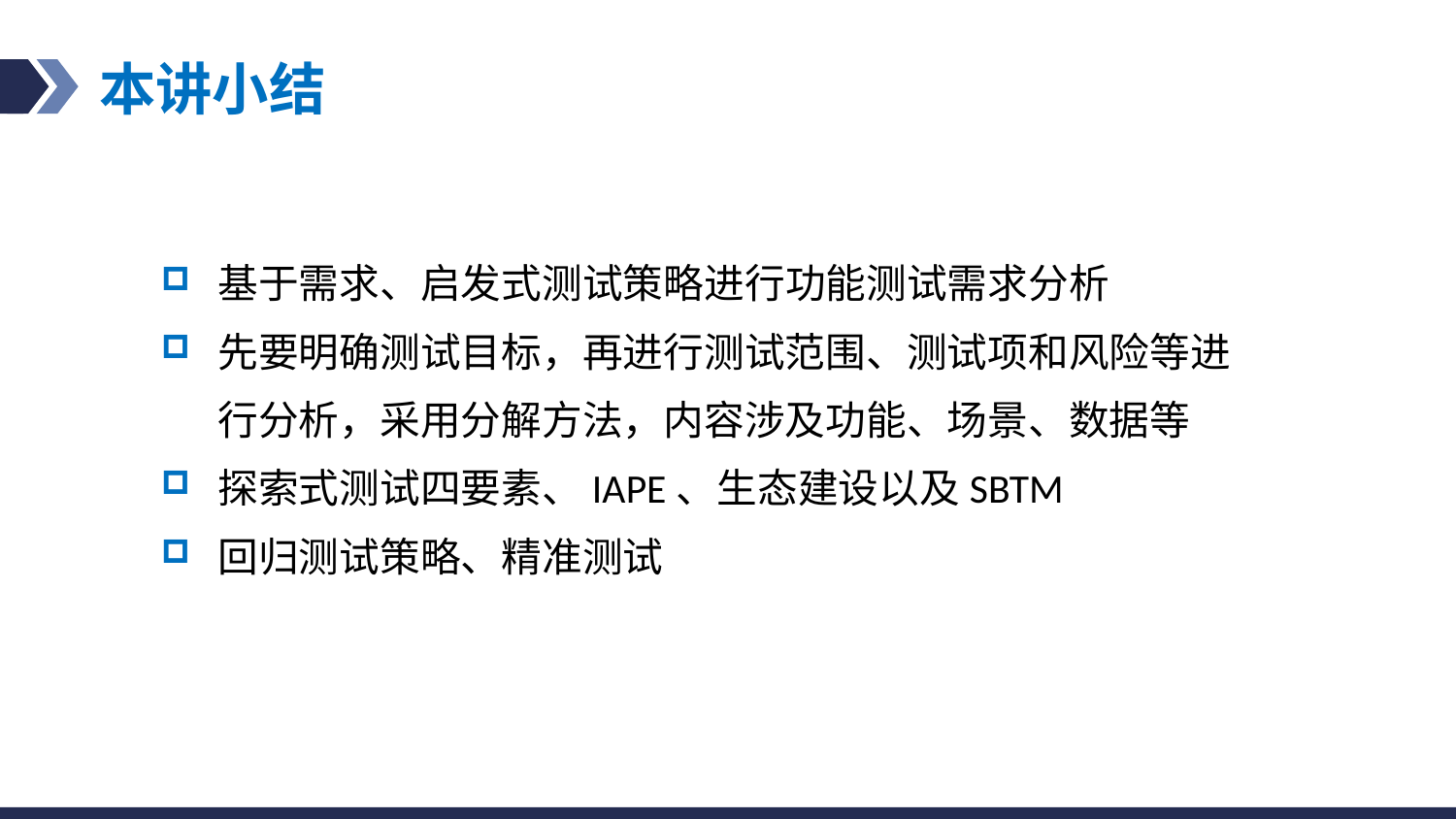

# 本讲小结
基于需求、启发式测试策略进行功能测试需求分析
先要明确测试目标，再进行测试范围、测试项和风险等进行分析，采用分解方法，内容涉及功能、场景、数据等
探索式测试四要素、IAPE、生态建设以及SBTM
回归测试策略、精准测试